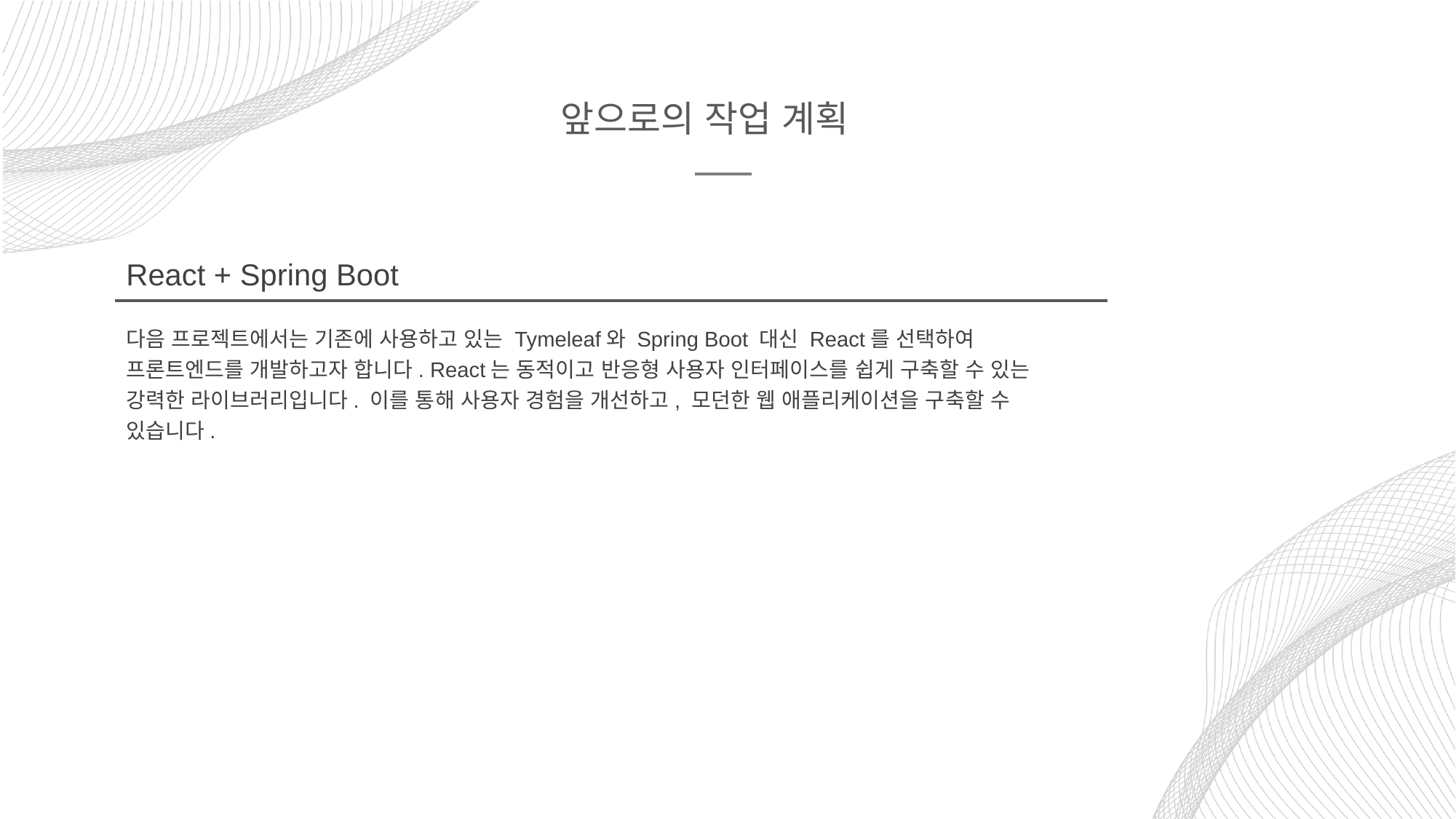

앞으로의 작업 계획
React + Spring Boot
다음 프로젝트에서는 기존에 사용하고 있는 Tymeleaf와 Spring Boot 대신 React를 선택하여 프론트엔드를 개발하고자 합니다. React는 동적이고 반응형 사용자 인터페이스를 쉽게 구축할 수 있는 강력한 라이브러리입니다. 이를 통해 사용자 경험을 개선하고, 모던한 웹 애플리케이션을 구축할 수 있습니다.